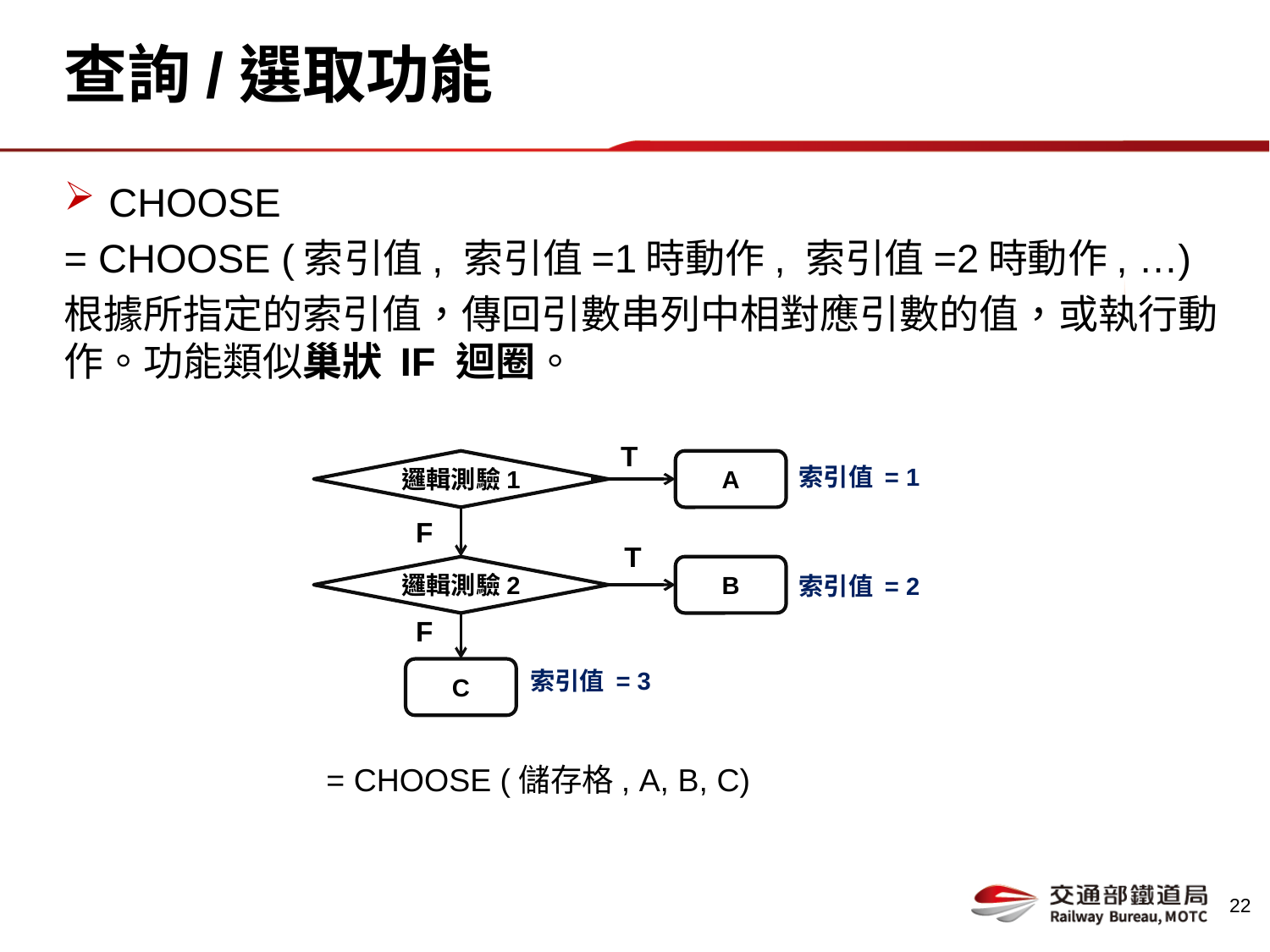

# 查詢/選取功能
CHOOSE
= CHOOSE (索引值, 索引值=1時動作, 索引值=2時動作, …)
根據所指定的索引值，傳回引數串列中相對應引數的值，或執行動作。功能類似巢狀 IF 迴圈。
T
邏輯測驗1
A
索引值 = 1
F
T
邏輯測驗2
B
索引值 = 2
F
C
索引值 = 3
= CHOOSE (儲存格, A, B, C)
22